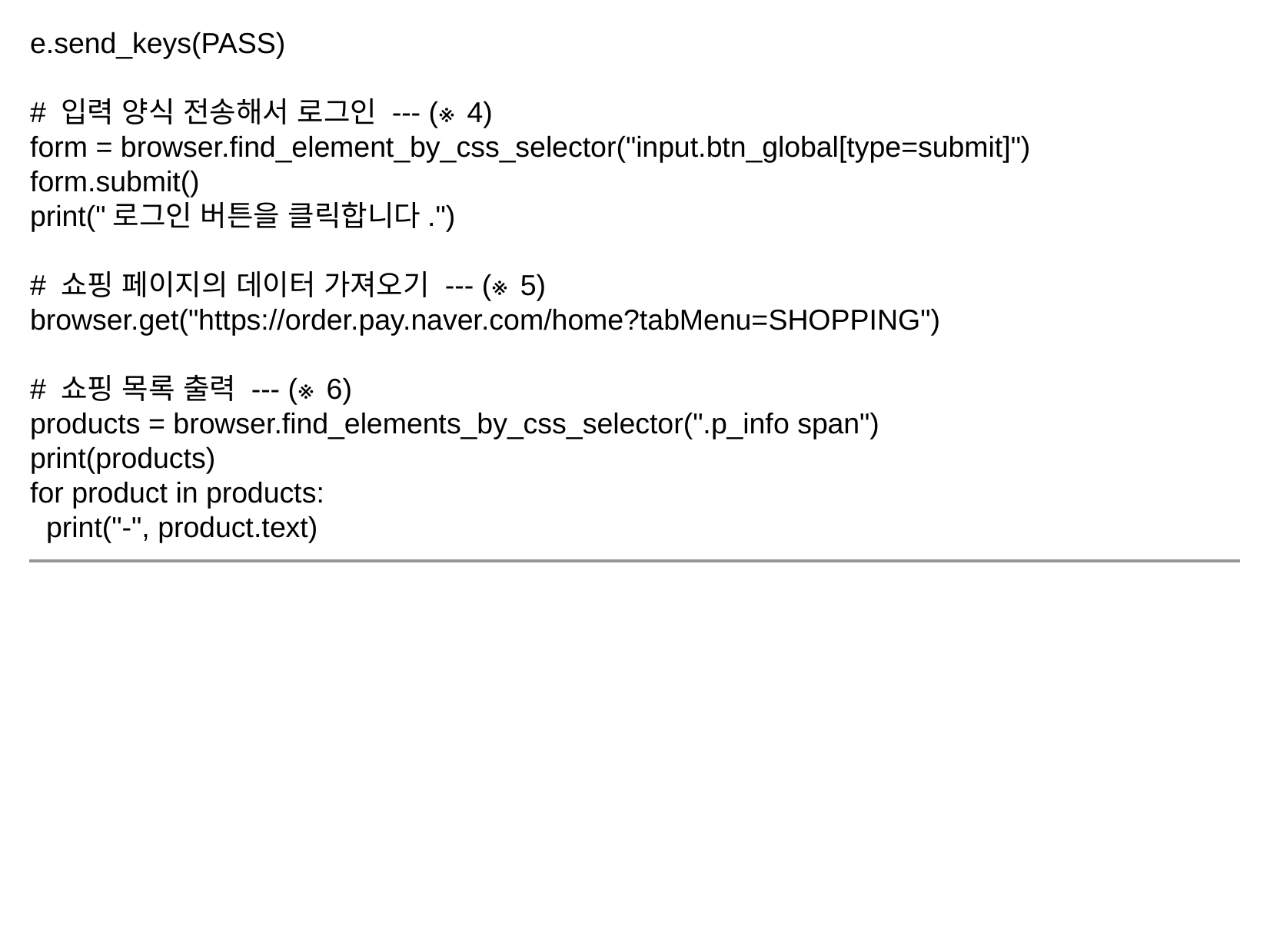

e.send_keys(PASS)

# 입력 양식 전송해서 로그인 --- (※4)
form = browser.find_element_by_css_selector("input.btn_global[type=submit]")
form.submit()
print("로그인 버튼을 클릭합니다.")

# 쇼핑 페이지의 데이터 가져오기 --- (※5)
browser.get("https://order.pay.naver.com/home?tabMenu=SHOPPING")

# 쇼핑 목록 출력 --- (※6)
products = browser.find_elements_by_css_selector(".p_info span")
print(products)
for product in products:
  print("-", product.text)